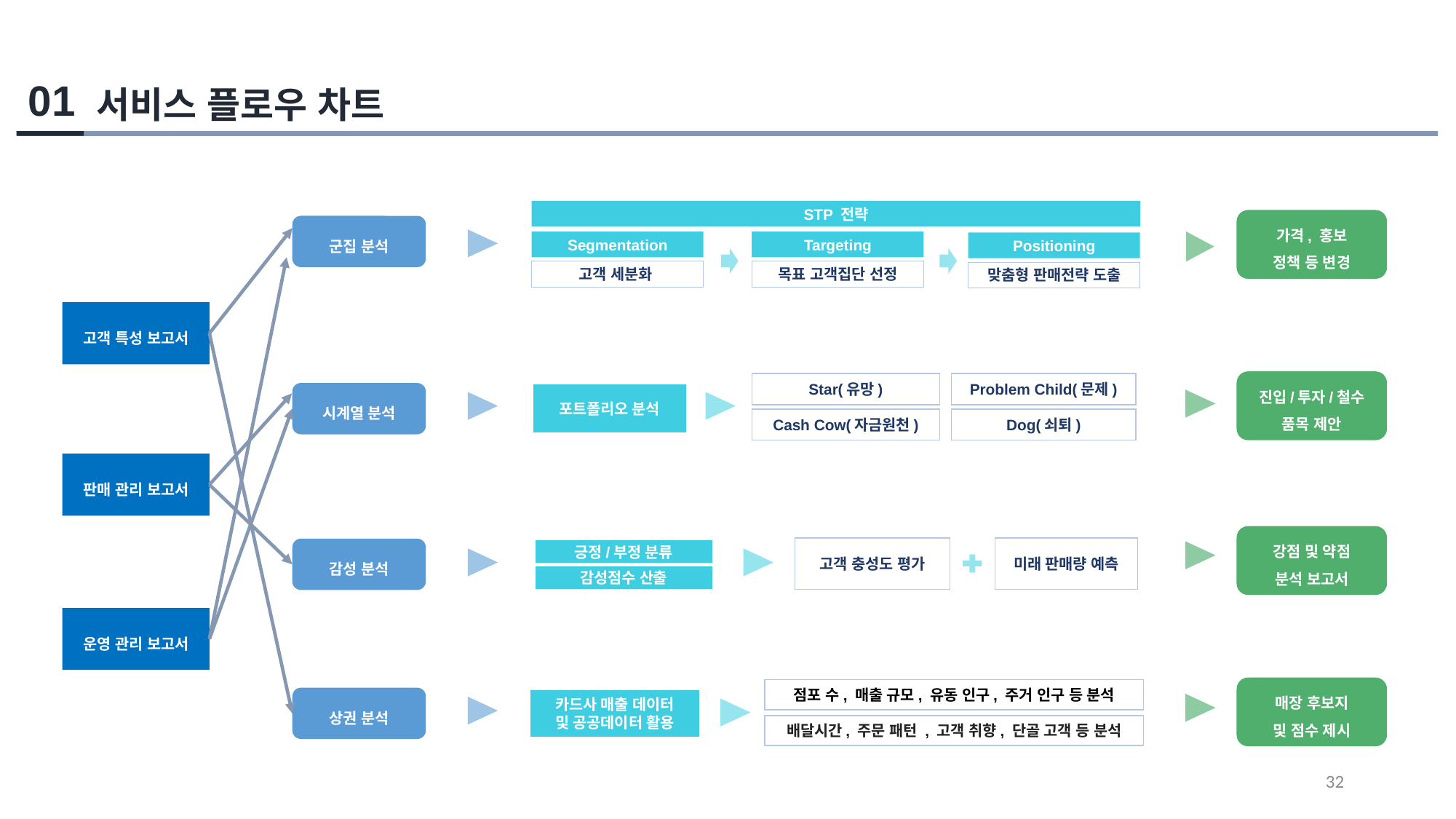

01
서비스 플로우 차트

STP 전략
가격, 홍보
정책 등 변경
군집 분석

Segmentation
Targeting
Positioning

고객 세분화
목표 고객집단 선정
맞춤형 판매전략 도출
고객 특성 보고서
진입/투자/철수
품목 제안
Star(유망)
Problem Child(문제)
시계열 분석
포트폴리오 분석

Cash Cow(자금원천)
Dog(쇠퇴)
판매 관리 보고서
강점 및 약점
분석 보고서
고객 충성도 평가
미래 판매량 예측
감성 분석
긍정/부정 분류
감성점수 산출

운영 관리 보고서
매장 후보지
및 점수 제시
점포 수, 매출 규모, 유동 인구, 주거 인구 등 분석
배달시간, 주문 패턴 , 고객 취향, 단골 고객 등 분석
상권 분석
카드사 매출 데이터
및 공공데이터 활용

32